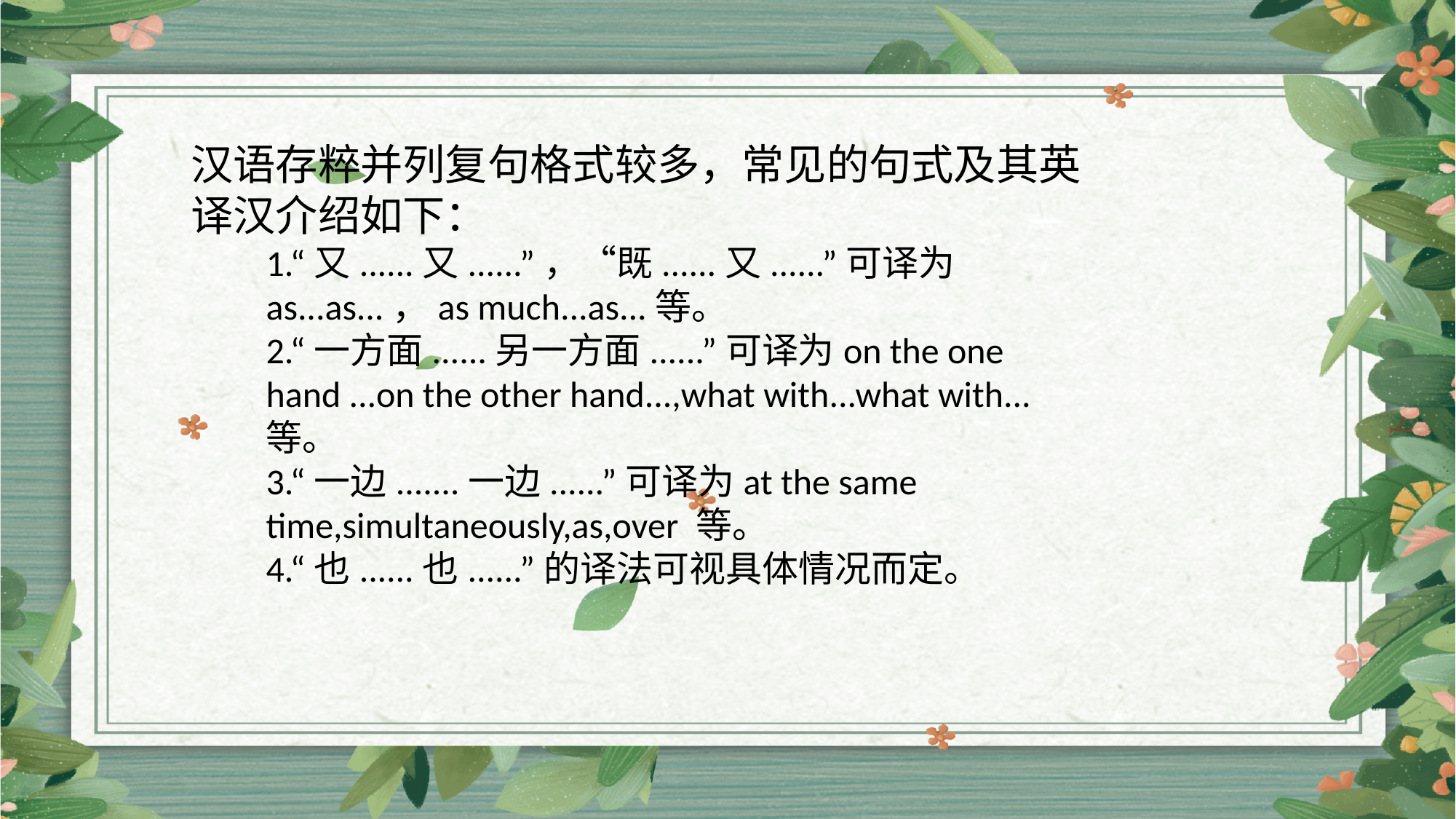

汉语存粹并列复句格式较多，常见的句式及其英译汉介绍如下：
1.“又......又......”，“既......又......”可译为as...as...，as much...as...等。
2.“一方面......另一方面......”可译为on the one hand ...on the other hand...,what with...what with...等。
3.“一边.......一边......”可译为at the same     time,simultaneously,as,over 等。
4.“也......也......”的译法可视具体情况而定。